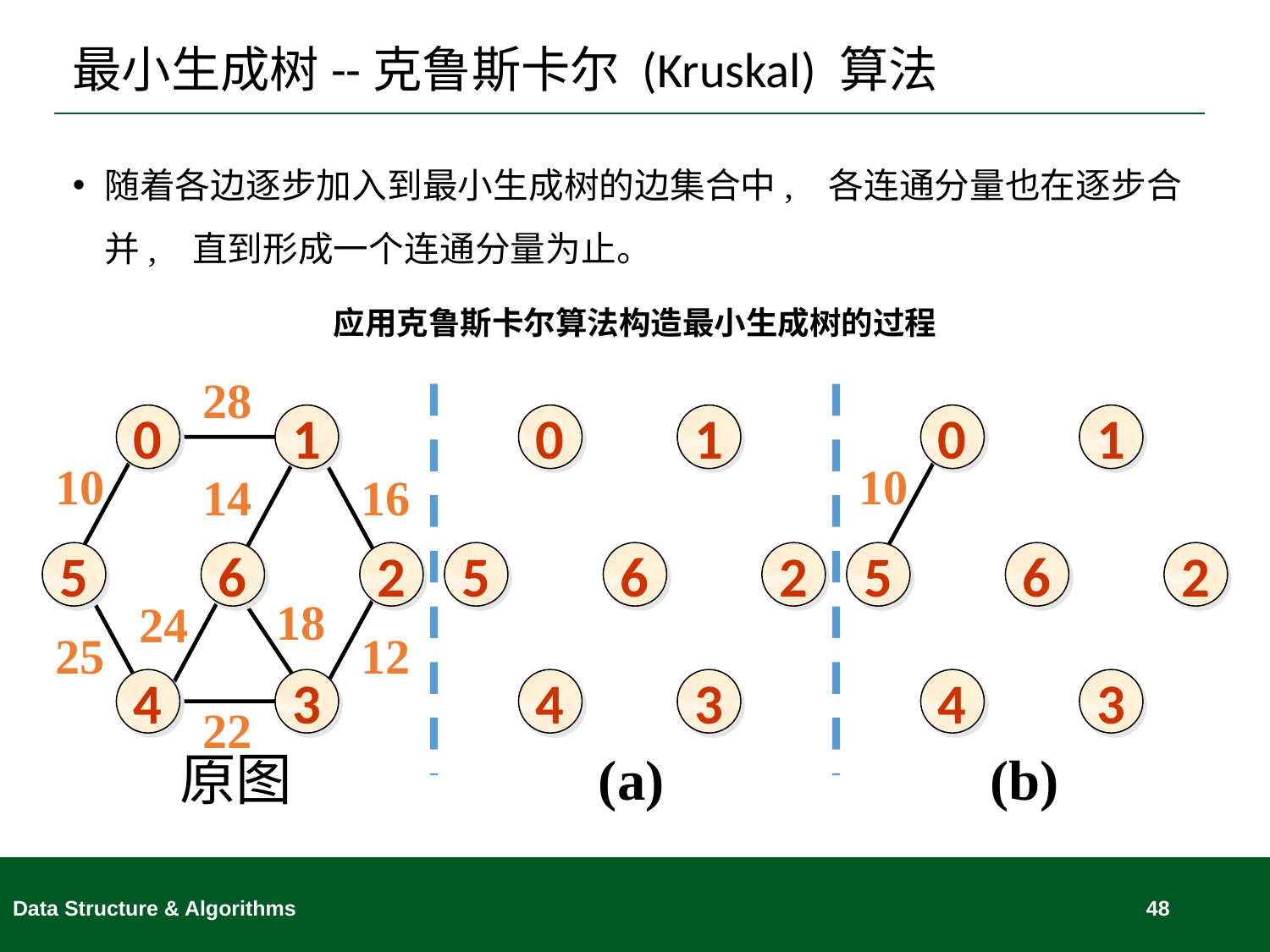

# 最小生成树--克鲁斯卡尔 (Kruskal) 算法
随着各边逐步加入到最小生成树的边集合中,   各连通分量也在逐步合并,   直到形成一个连通分量为止。

应用克鲁斯卡尔算法构造最小生成树的过程
28

0
1
0
1
0
1

10
10
14
16
5
6
2
5
6
2
5
6
2

18

24
25
12
4
3
4
3
4
3
22

原图                       (a)                       (b)
Data Structure & Algorithms
48